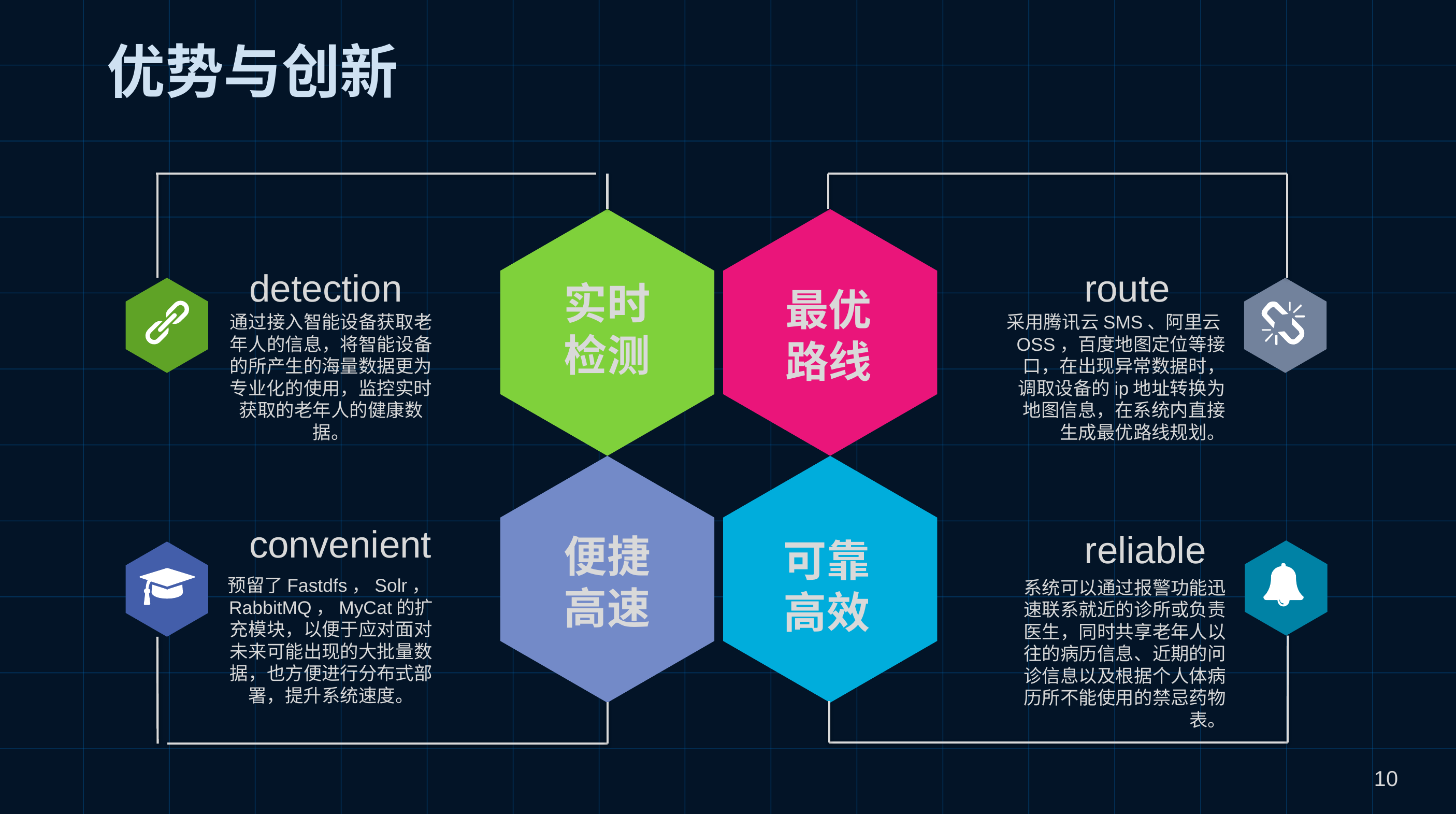

优势与创新
detection

通过接入智能设备获取老年人的信息，将智能设备的所产生的海量数据更为专业化的使用，监控实时获取的老年人的健康数据。
route

采用腾讯云SMS、阿里云OSS，百度地图定位等接口，在出现异常数据时，调取设备的ip地址转换为地图信息，在系统内直接生成最优路线规划。

实时检测

最优
路线

便捷高速

可靠高效
convenient

预留了Fastdfs，Solr，RabbitMQ，MyCat的扩充模块，以便于应对面对未来可能出现的大批量数据，也方便进行分布式部署，提升系统速度。
reliable

系统可以通过报警功能迅速联系就近的诊所或负责医生，同时共享老年人以往的病历信息、近期的问诊信息以及根据个人体病历所不能使用的禁忌药物表。
10